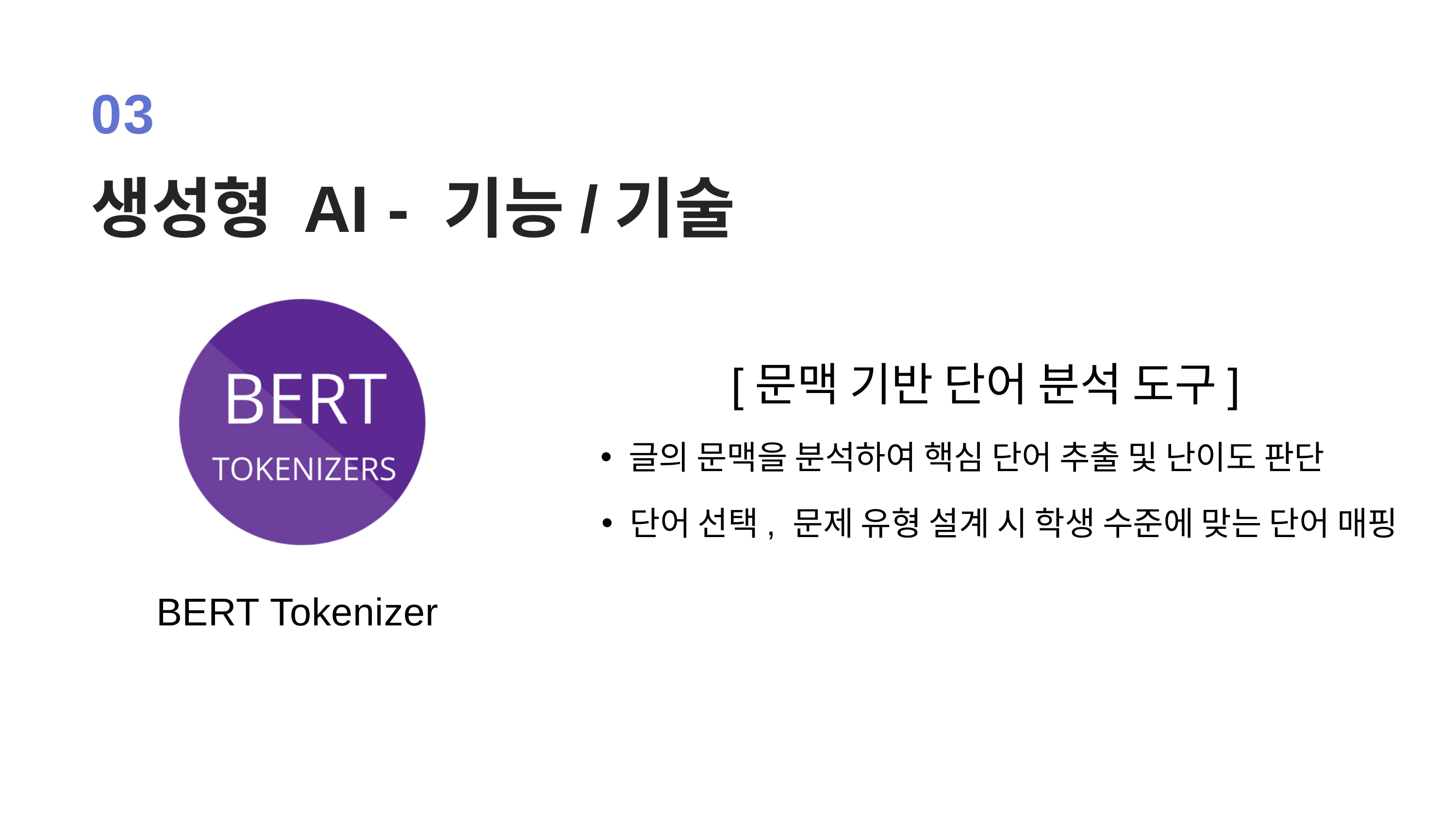

03
생성형 AI - 기능/기술

[문맥 기반 단어 분석 도구]
글의 문맥을 분석하여 핵심 단어 추출 및 난이도 판단
단어 선택, 문제 유형 설계 시 학생 수준에 맞는 단어 매핑

BERT Tokenizer